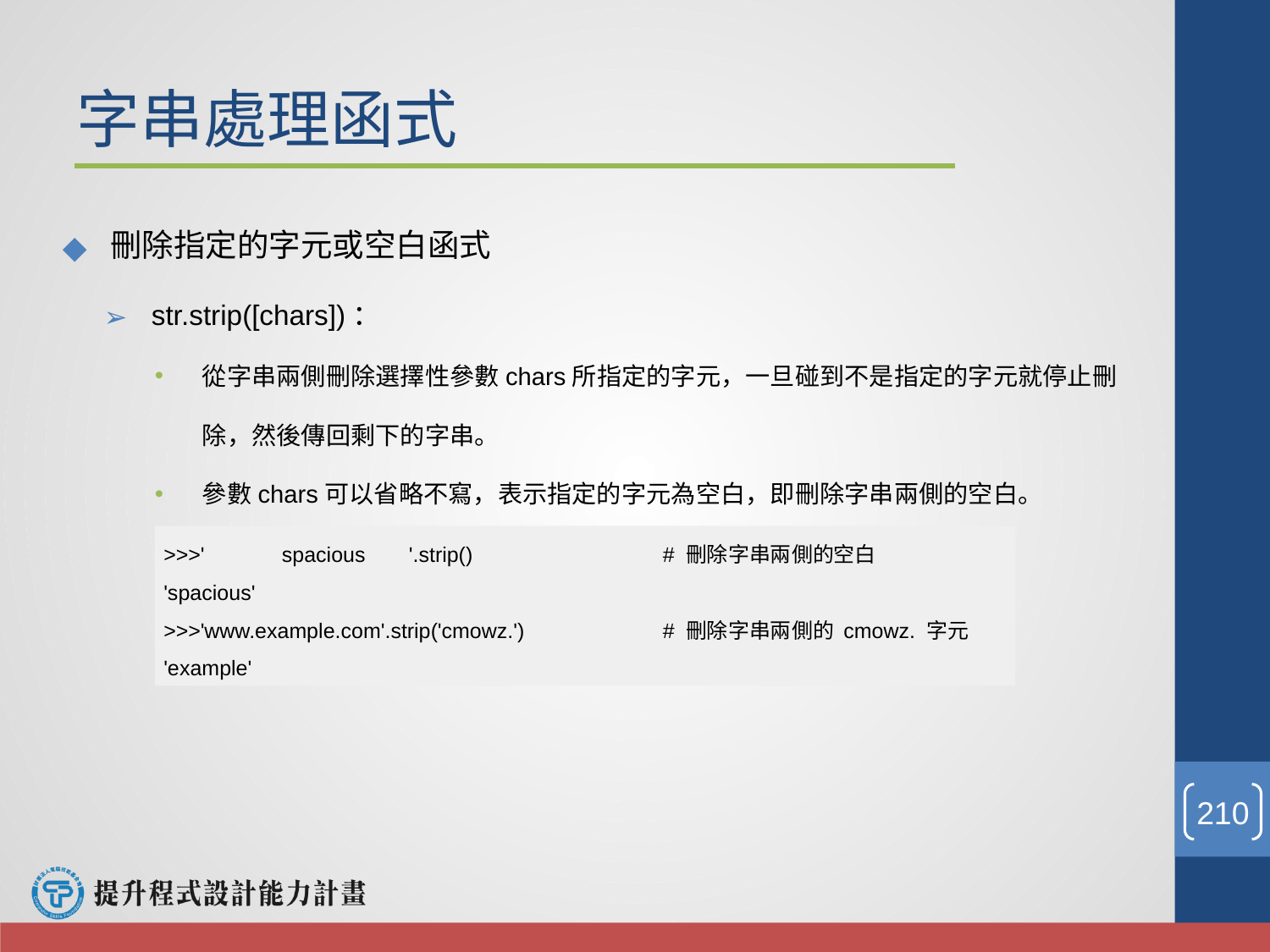

# 字串處理函式
刪除指定的字元或空白函式
str.strip([chars])：
從字串兩側刪除選擇性參數chars所指定的字元，一旦碰到不是指定的字元就停止刪除，然後傳回剩下的字串。
參數chars可以省略不寫，表示指定的字元為空白，即刪除字串兩側的空白。
>>>'	spacious	'.strip()		# 刪除字串兩側的空白
'spacious'
>>>'www.example.com'.strip('cmowz.')		# 刪除字串兩側的 cmowz. 字元
'example'

210